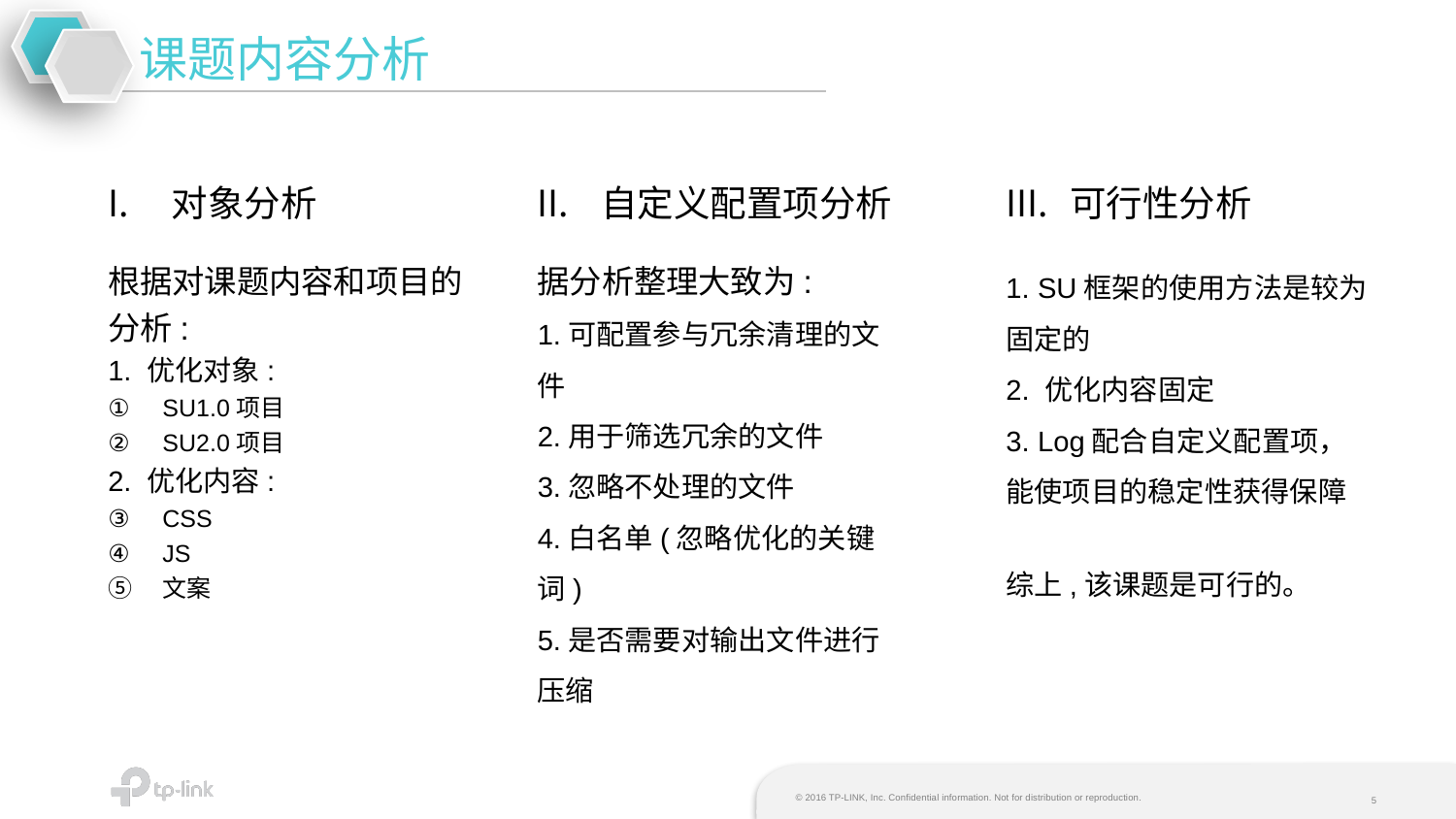

课题内容分析
对象分析

根据对课题内容和项目的分析:
1. 优化对象:
SU1.0项目
SU2.0项目
2. 优化内容:
CSS
JS
文案
可行性分析

1. SU框架的使用方法是较为固定的
2. 优化内容固定
3. Log配合自定义配置项，能使项目的稳定性获得保障

综上,该课题是可行的。
自定义配置项分析

据分析整理大致为:
1.可配置参与冗余清理的文件
2.用于筛选冗余的文件
3.忽略不处理的文件
4.白名单(忽略优化的关键词)
5.是否需要对输出文件进行压缩